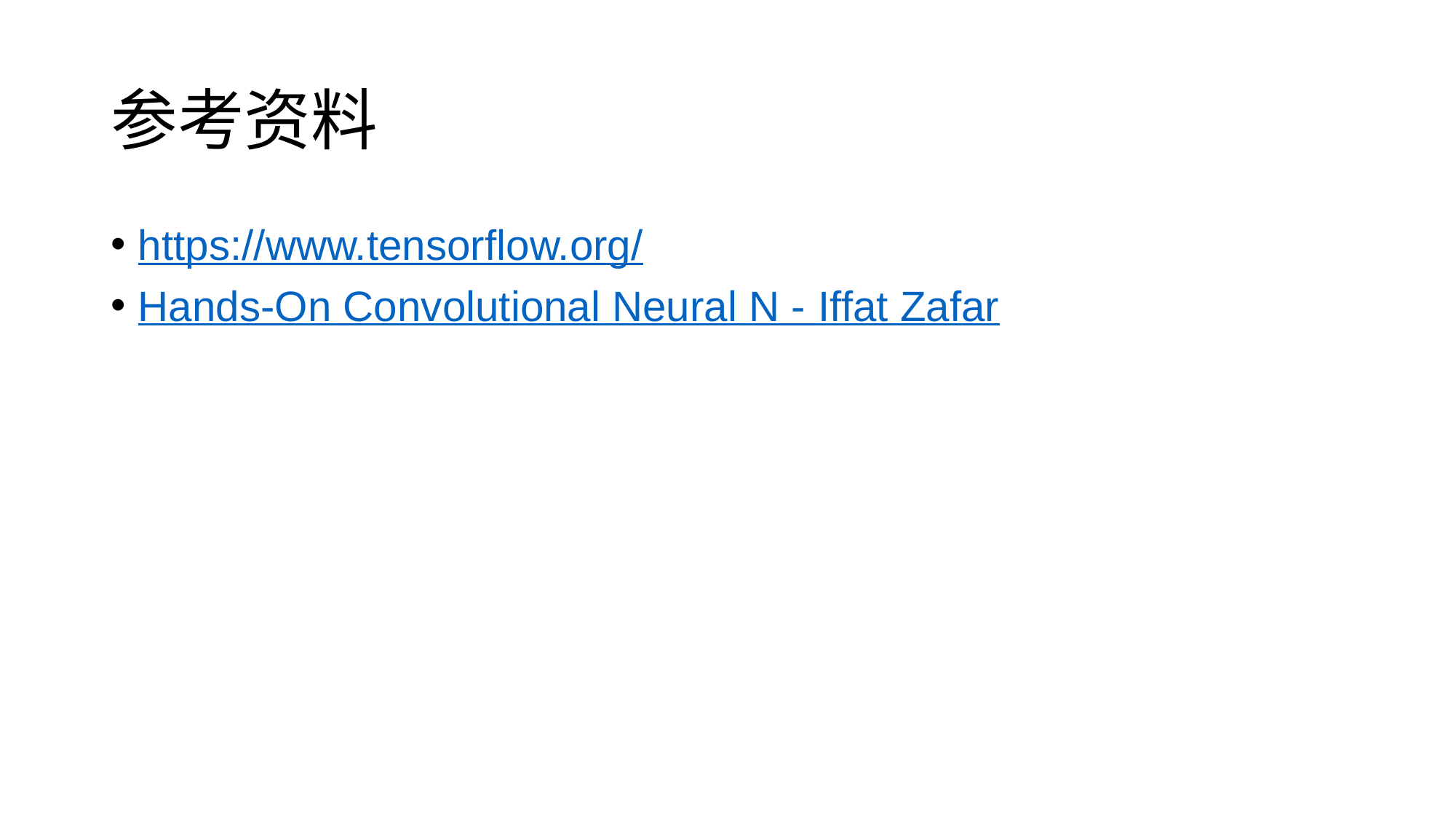

# 参考资料
https://www.tensorflow.org/
Hands-On Convolutional Neural N - Iffat Zafar